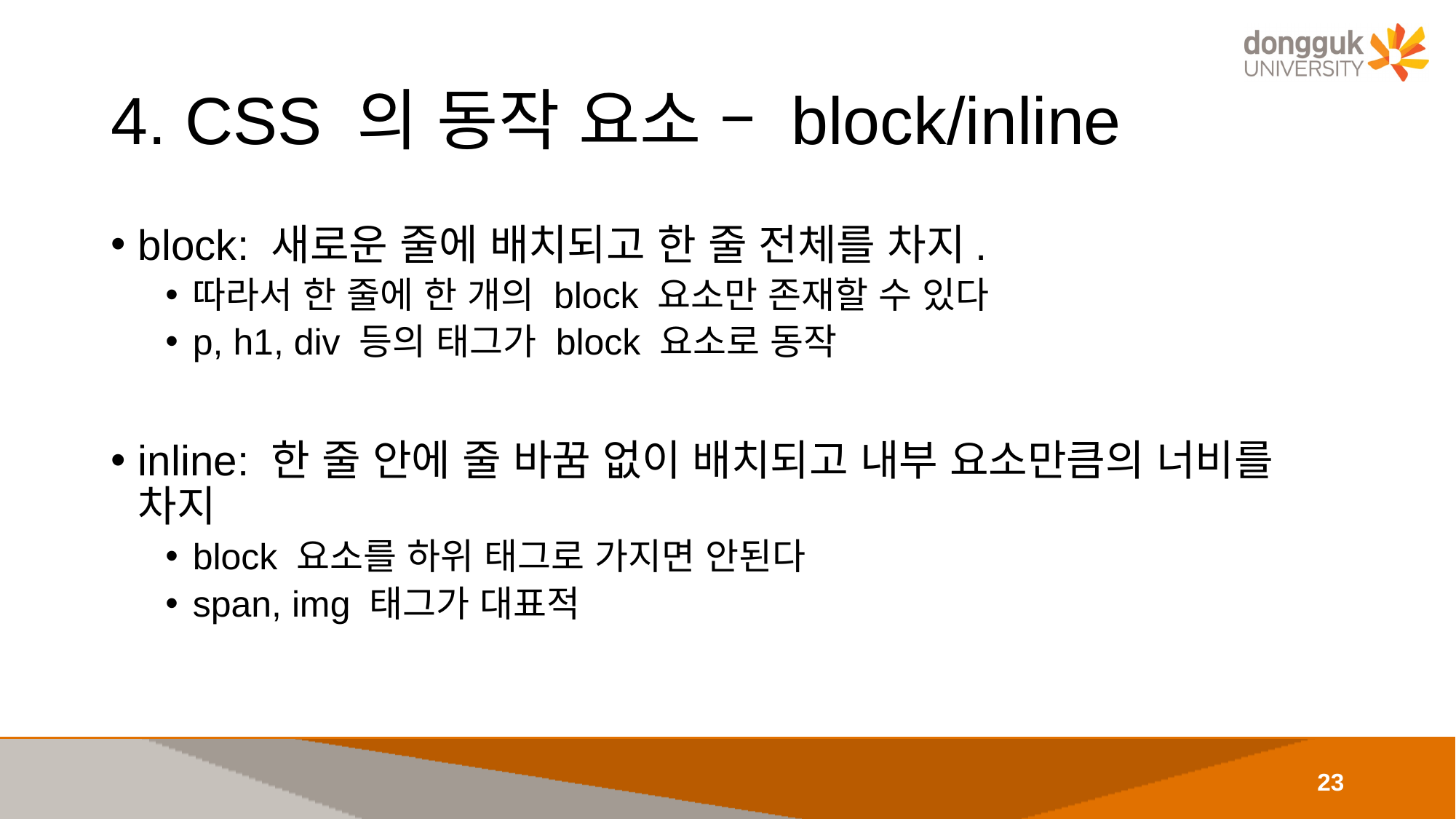

# 4. CSS 의 동작 요소 – block/inline
block: 새로운 줄에 배치되고 한 줄 전체를 차지.
따라서 한 줄에 한 개의 block 요소만 존재할 수 있다
p, h1, div 등의 태그가 block 요소로 동작

inline: 한 줄 안에 줄 바꿈 없이 배치되고 내부 요소만큼의 너비를 차지
block 요소를 하위 태그로 가지면 안된다
span, img 태그가 대표적
23